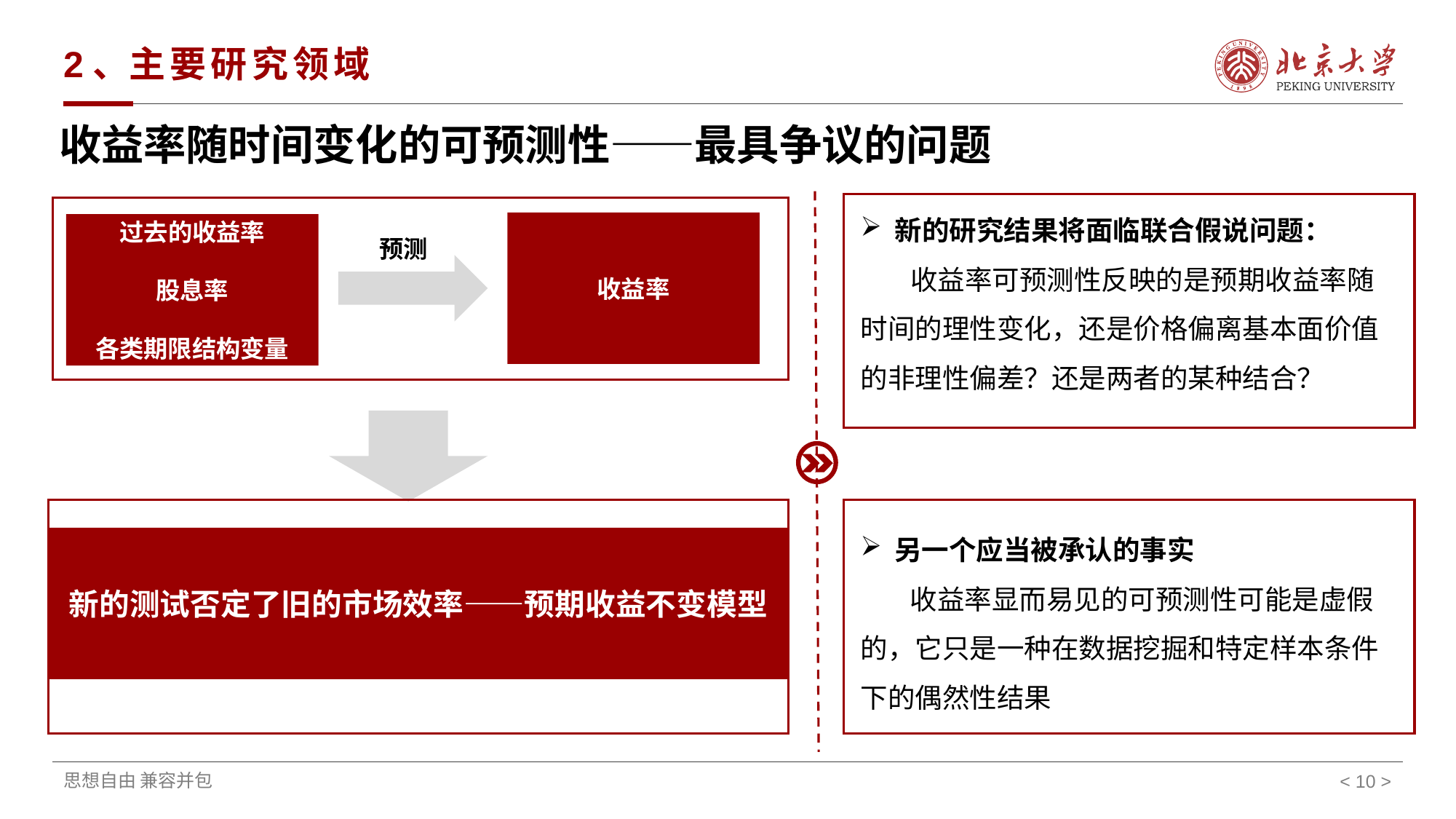

# 2、主要研究领域
收益率随时间变化的可预测性——最具争议的问题

新的研究结果将面临联合假说问题：
       收益率可预测性反映的是预期收益率随时间的理性变化，还是价格偏离基本面价值的非理性偏差？还是两者的某种结合？
收益率
过去的收益率

股息率

各类期限结构变量
预测

新的测试否定了旧的市场效率——预期收益不变模型
另一个应当被承认的事实
       收益率显而易见的可预测性可能是虚假的，它只是一种在数据挖掘和特定样本条件下的偶然性结果
< 10 >